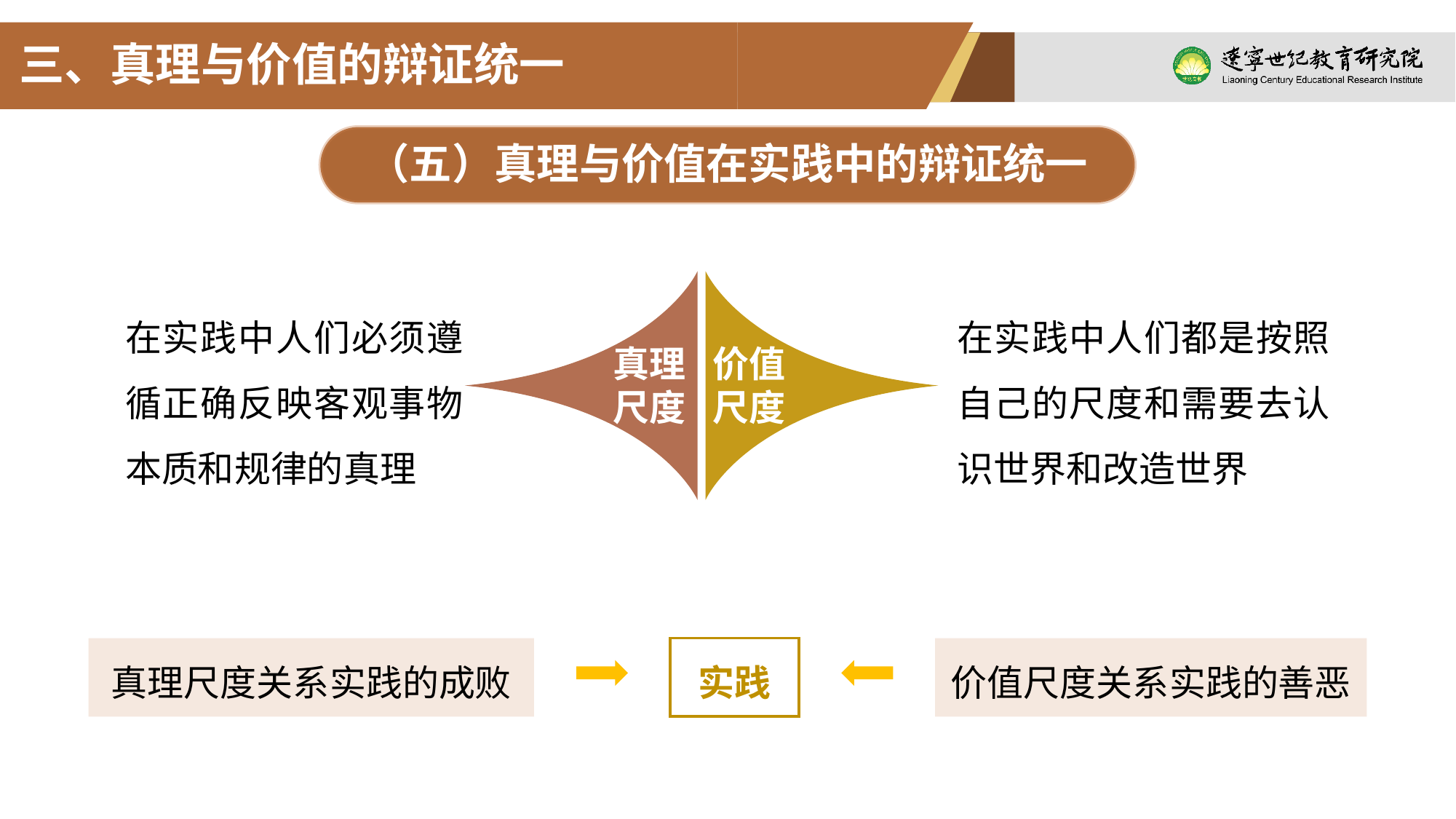

三、真理与价值的辩证统一
（五）真理与价值在实践中的辩证统一

在实践中人们必须遵循正确反映客观事物本质和规律的真理
在实践中人们都是按照自己的尺度和需要去认识世界和改造世界
真理
尺度
价值
尺度
真理尺度关系实践的成败
实践
价值尺度关系实践的善恶